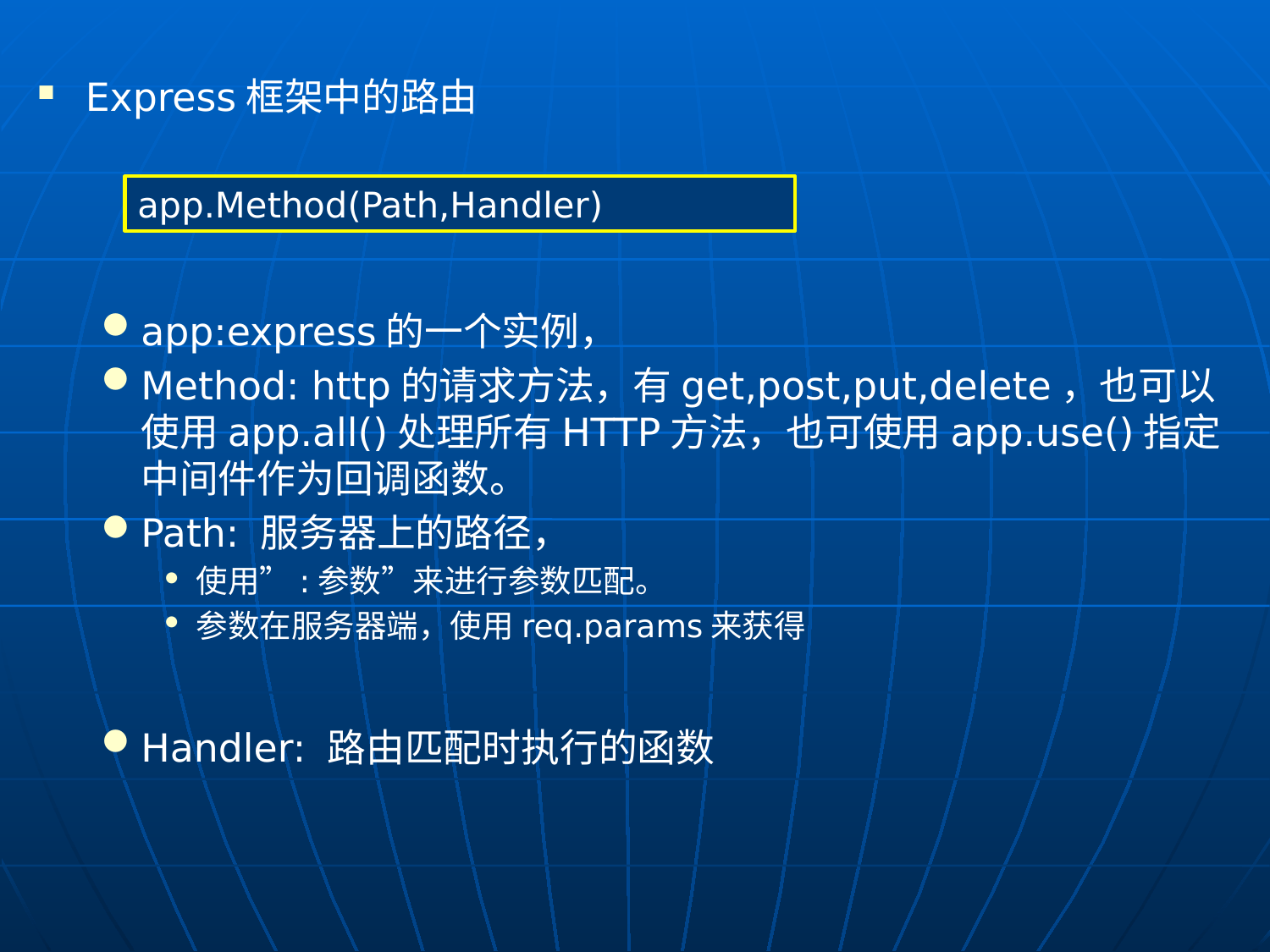

Express框架中的路由

app:express的一个实例，
Method: http的请求方法，有get,post,put,delete，也可以使用app.all()处理所有HTTP方法，也可使用app.use()指定中间件作为回调函数。
Path: 服务器上的路径，
使用”:参数”来进行参数匹配。
参数在服务器端，使用req.params来获得

Handler: 路由匹配时执行的函数

app.Method(Path,Handler)